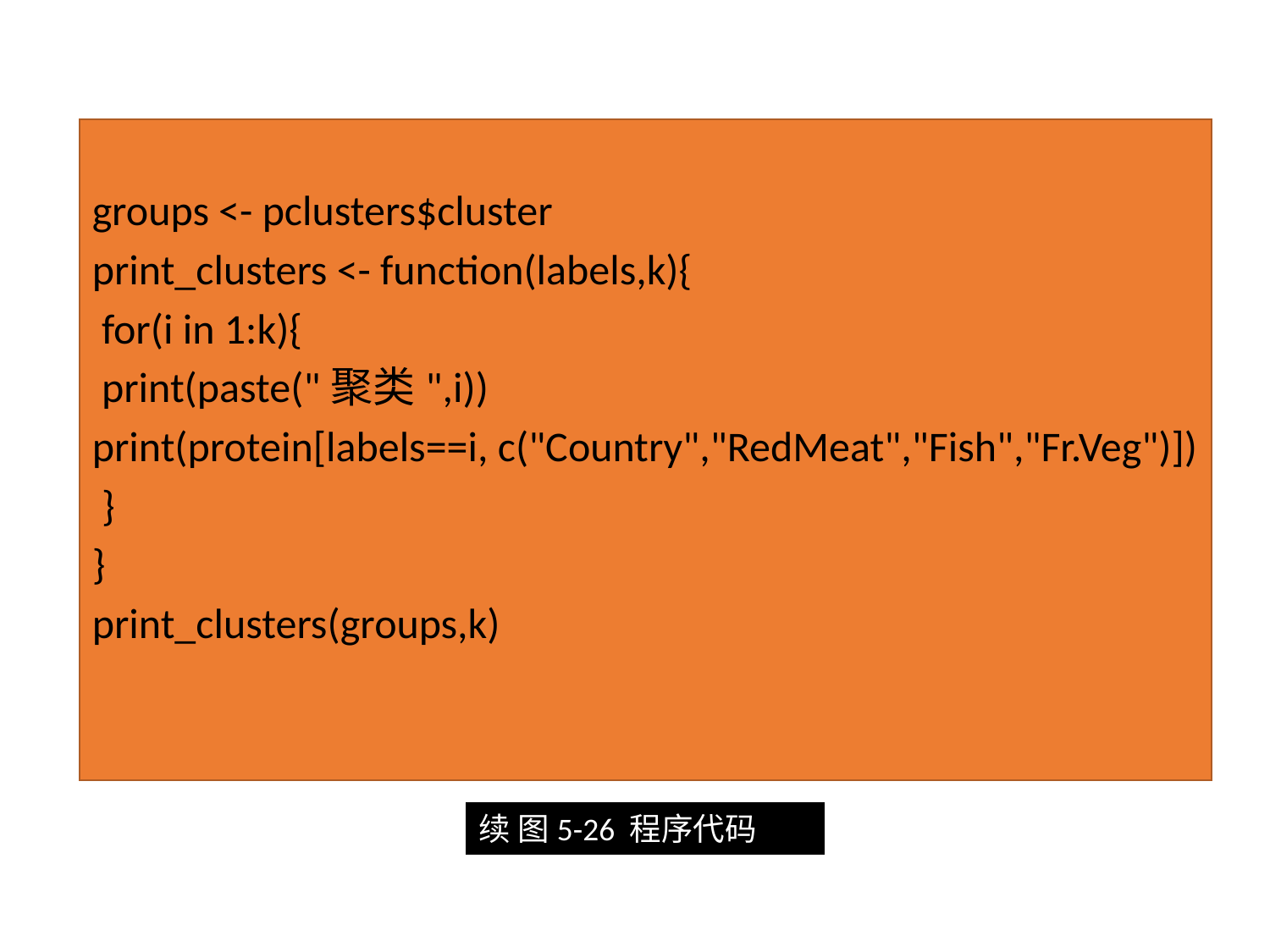

4.6应用案例

groups <- pclusters$cluster
print_clusters <- function(labels,k){
 for(i in 1:k){
 print(paste("聚类",i))
print(protein[labels==i, c("Country","RedMeat","Fish","Fr.Veg")])
 }
}
print_clusters(groups,k)

续 图5-26 程序代码